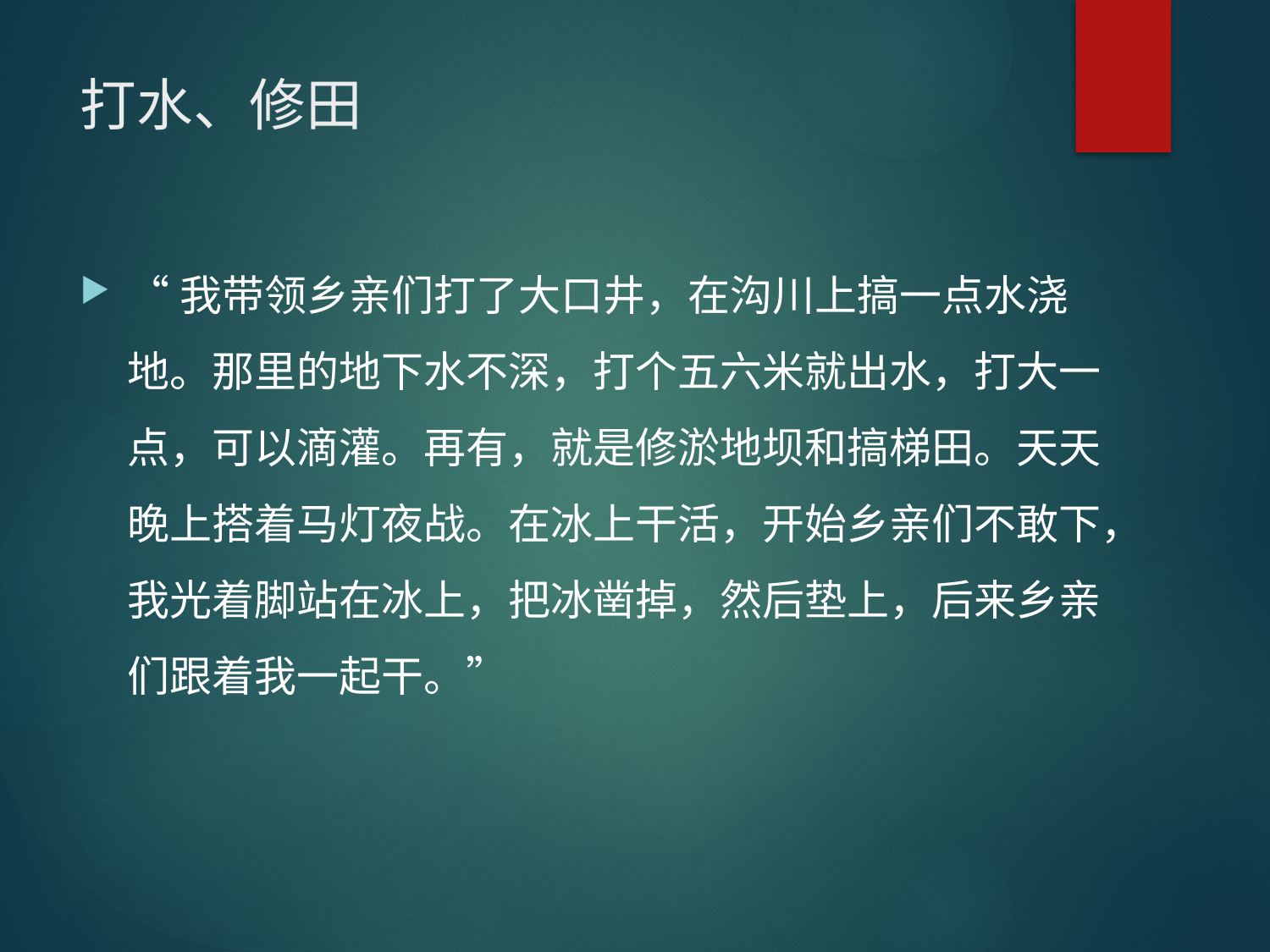

# 打水、修田
“我带领乡亲们打了大口井，在沟川上搞一点水浇地。那里的地下水不深，打个五六米就出水，打大一点，可以滴灌。再有，就是修淤地坝和搞梯田。天天晚上搭着马灯夜战。在冰上干活，开始乡亲们不敢下，我光着脚站在冰上，把冰凿掉，然后垫上，后来乡亲们跟着我一起干。”